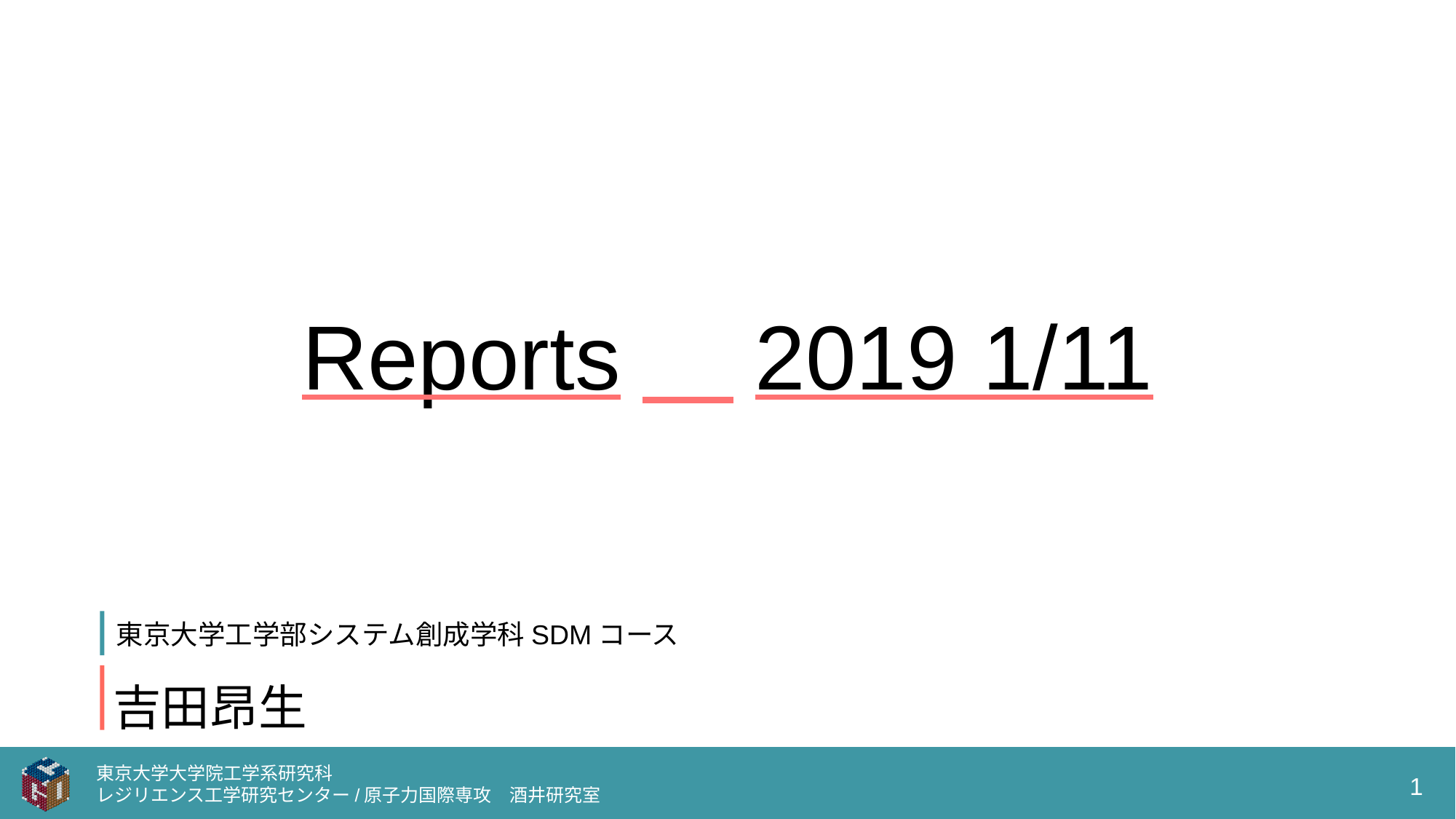

Reports　2019 1/11

東京大学工学部システム創成学科SDMコース

吉田昂生
東京大学大学院工学系研究科
レジリエンス工学研究センター/原子力国際専攻　酒井研究室
1